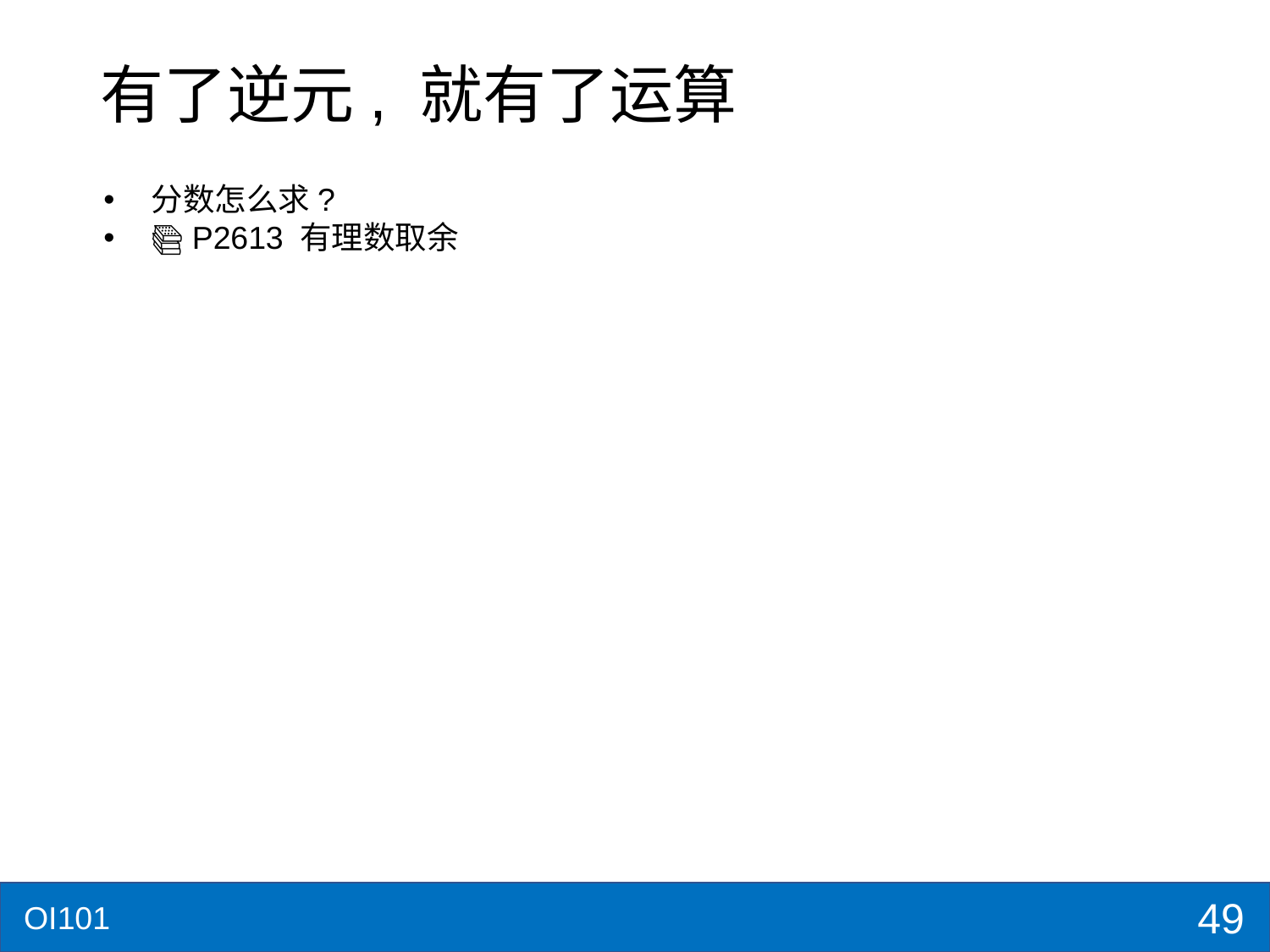

# 有了逆元, 就有了运算
分数怎么求?
📚 P2613 有理数取余
49